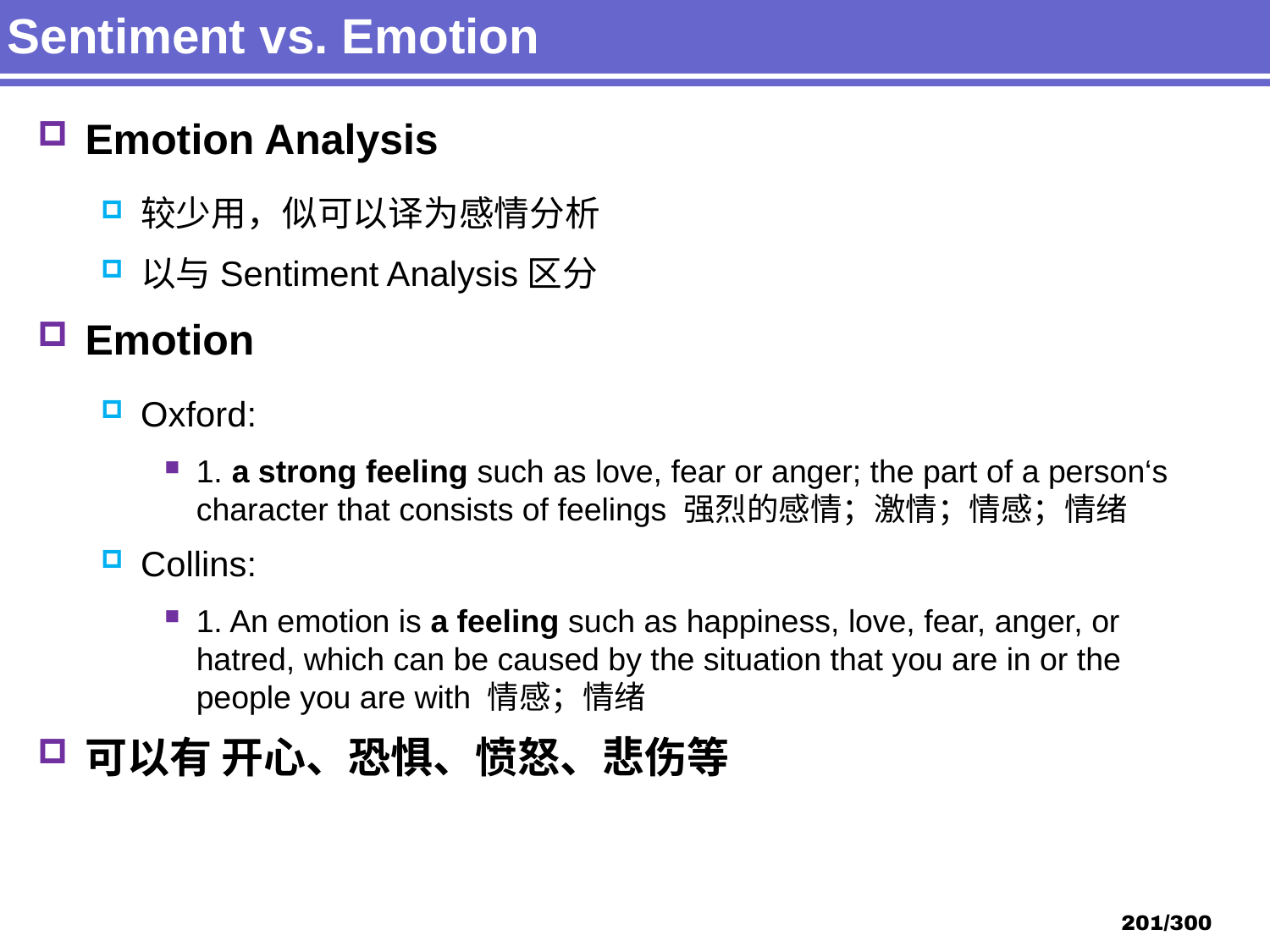

# Sentiment vs. Emotion
Emotion Analysis
较少用，似可以译为感情分析
以与Sentiment Analysis区分
Emotion
Oxford:
1. a strong feeling such as love, fear or anger; the part of a person‘s character that consists of feelings 强烈的感情；激情；情感；情绪
Collins:
1. An emotion is a feeling such as happiness, love, fear, anger, or hatred, which can be caused by the situation that you are in or the people you are with 情感；情绪
可以有 开心、恐惧、愤怒、悲伤等
201/300